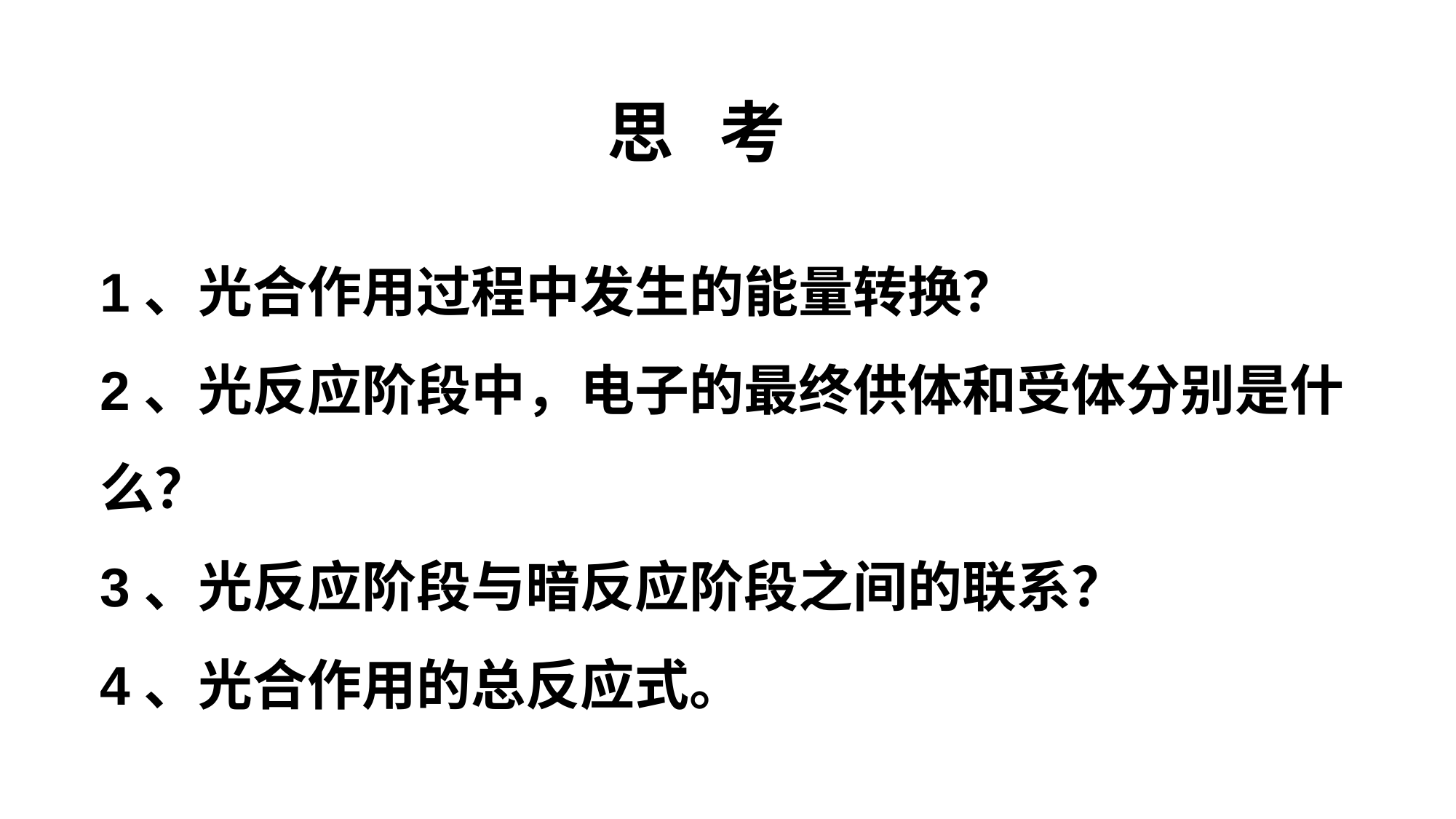

思   考
1、光合作用过程中发生的能量转换？
2、光反应阶段中，电子的最终供体和受体分别是什么？
3、光反应阶段与暗反应阶段之间的联系？
4、光合作用的总反应式。